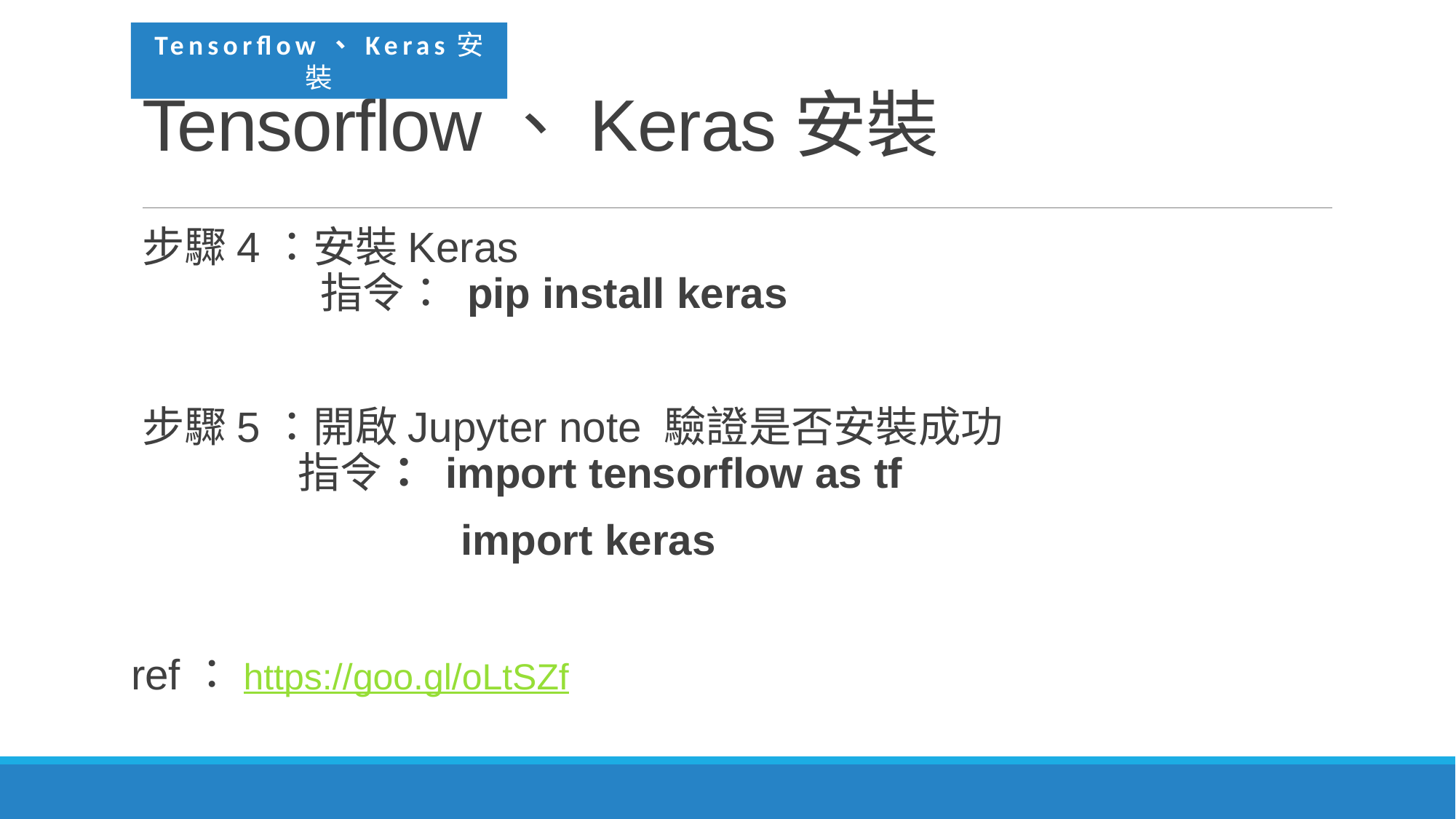

Tensorflow、Keras安裝
# Tensorflow、Keras安裝
步驟4：安裝Keras
	     指令： pip install keras

步驟5：開啟Jupyter note 驗證是否安裝成功
	     指令： import tensorflow as tf
                           import keras

ref：https://goo.gl/oLtSZf